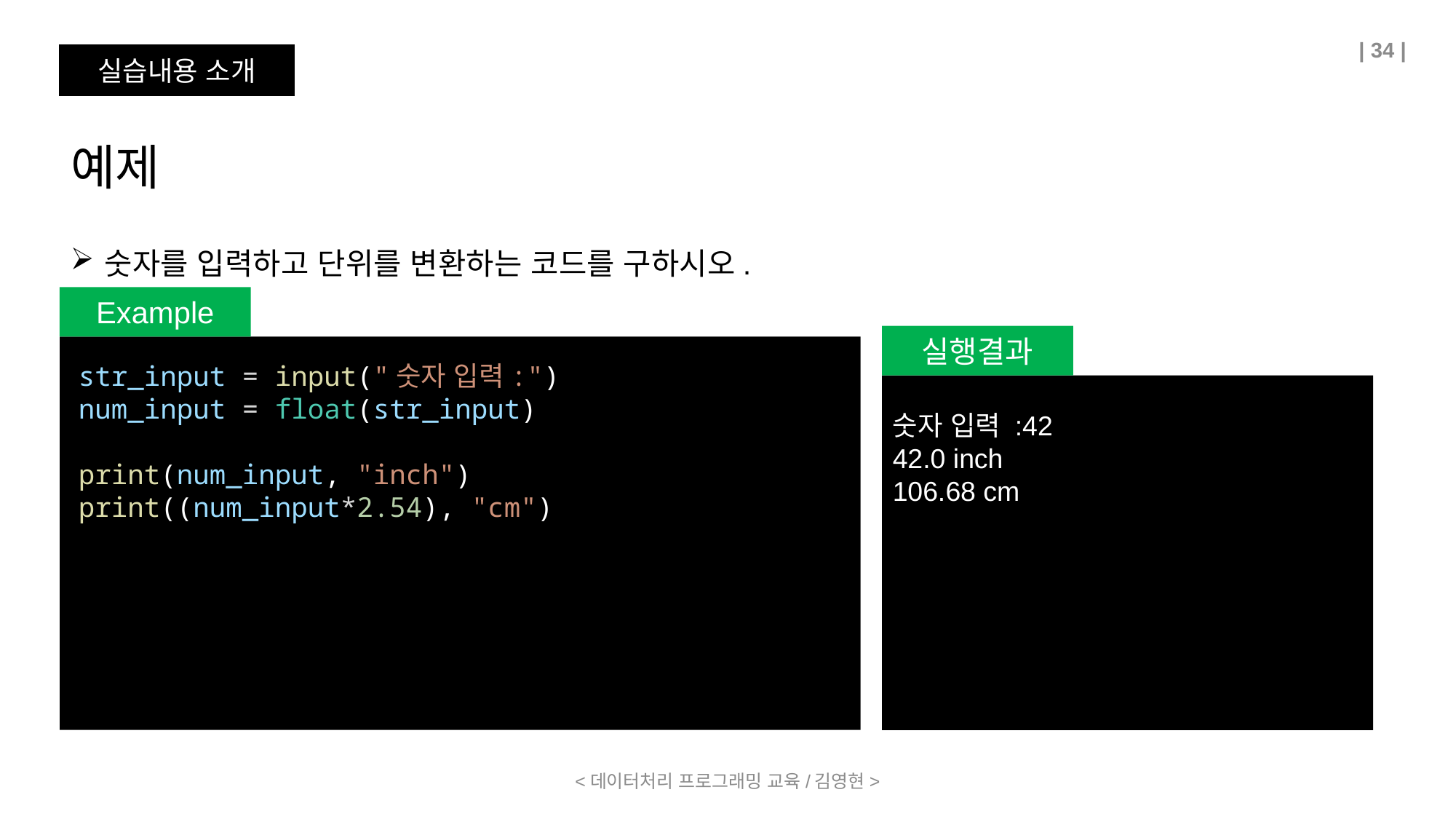

| 34 |
실습내용 소개
예제
숫자를 입력하고 단위를 변환하는 코드를 구하시오.
Example
실행결과

str_input = input("숫자 입력:")
num_input = float(str_input)
print(num_input, "inch")
print((num_input*2.54), "cm")

숫자 입력 :42
42.0 inch
106.68 cm
<데이터처리 프로그래밍 교육/김영현>